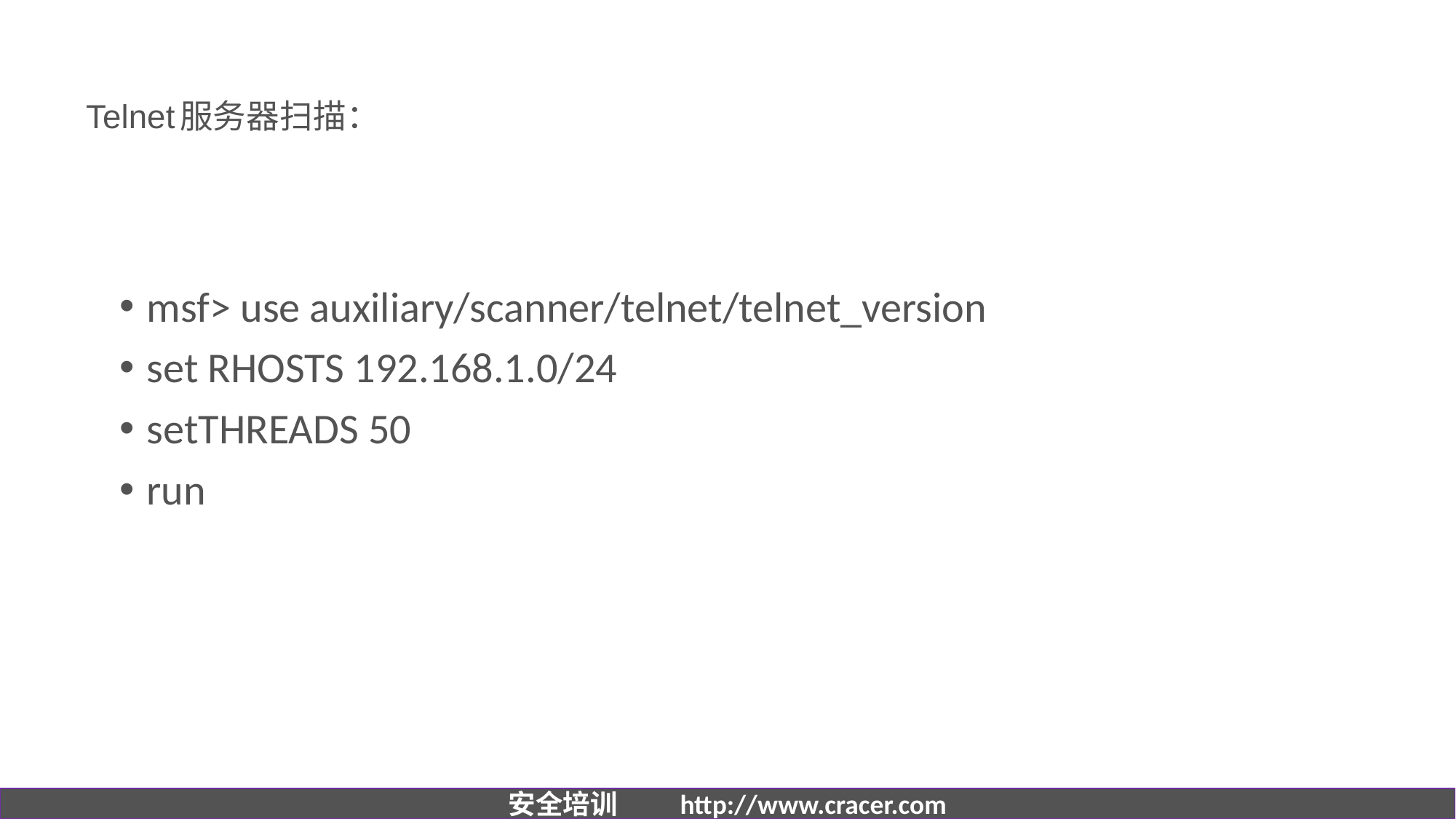

# Telnet服务器扫描：
msf> use auxiliary/scanner/telnet/telnet_version
set RHOSTS 192.168.1.0/24
setTHREADS 50
run